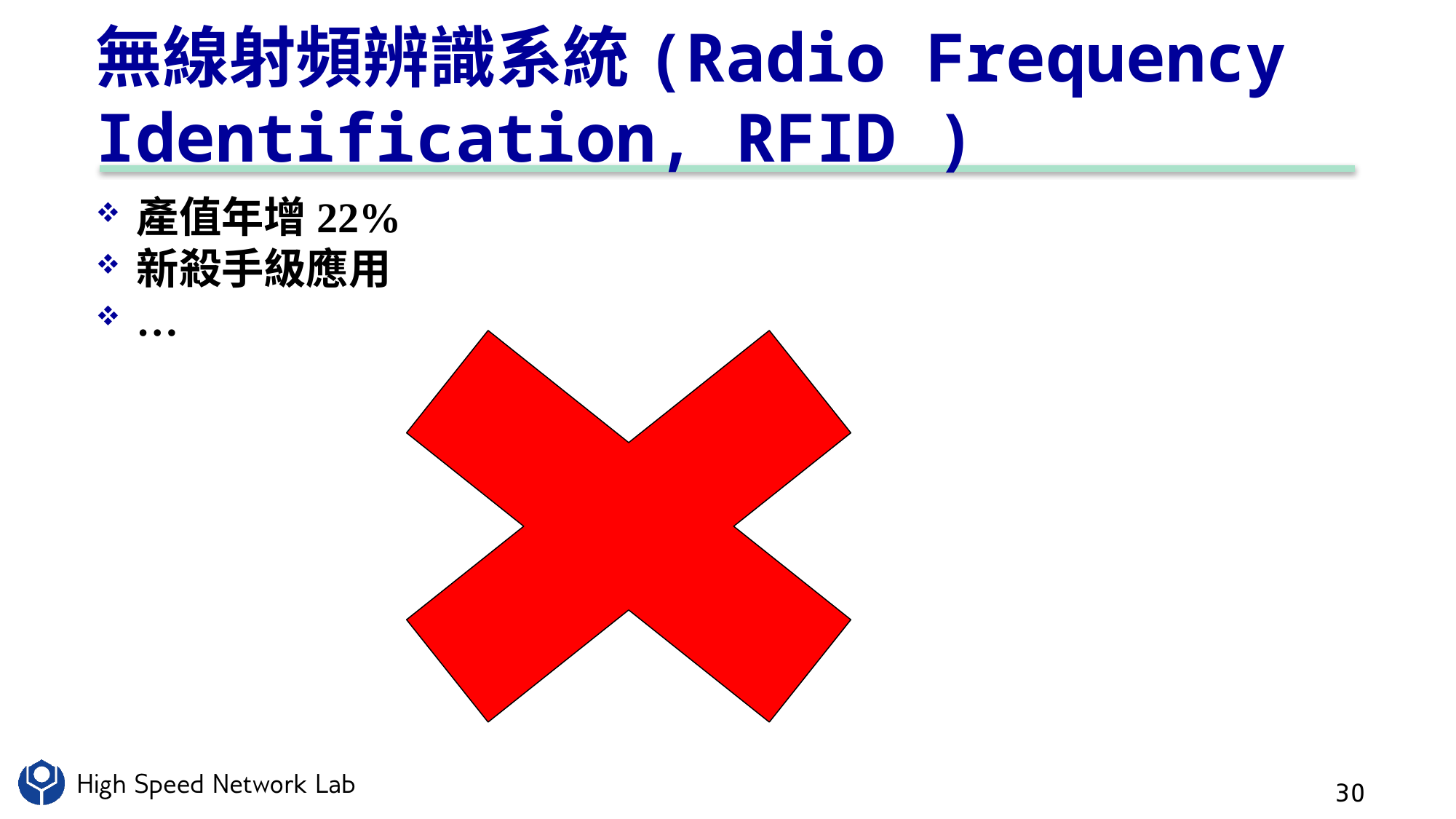

# 無線射頻辨識系統(Radio Frequency Identification, RFID )
產值年增22%
新殺手級應用
…

30